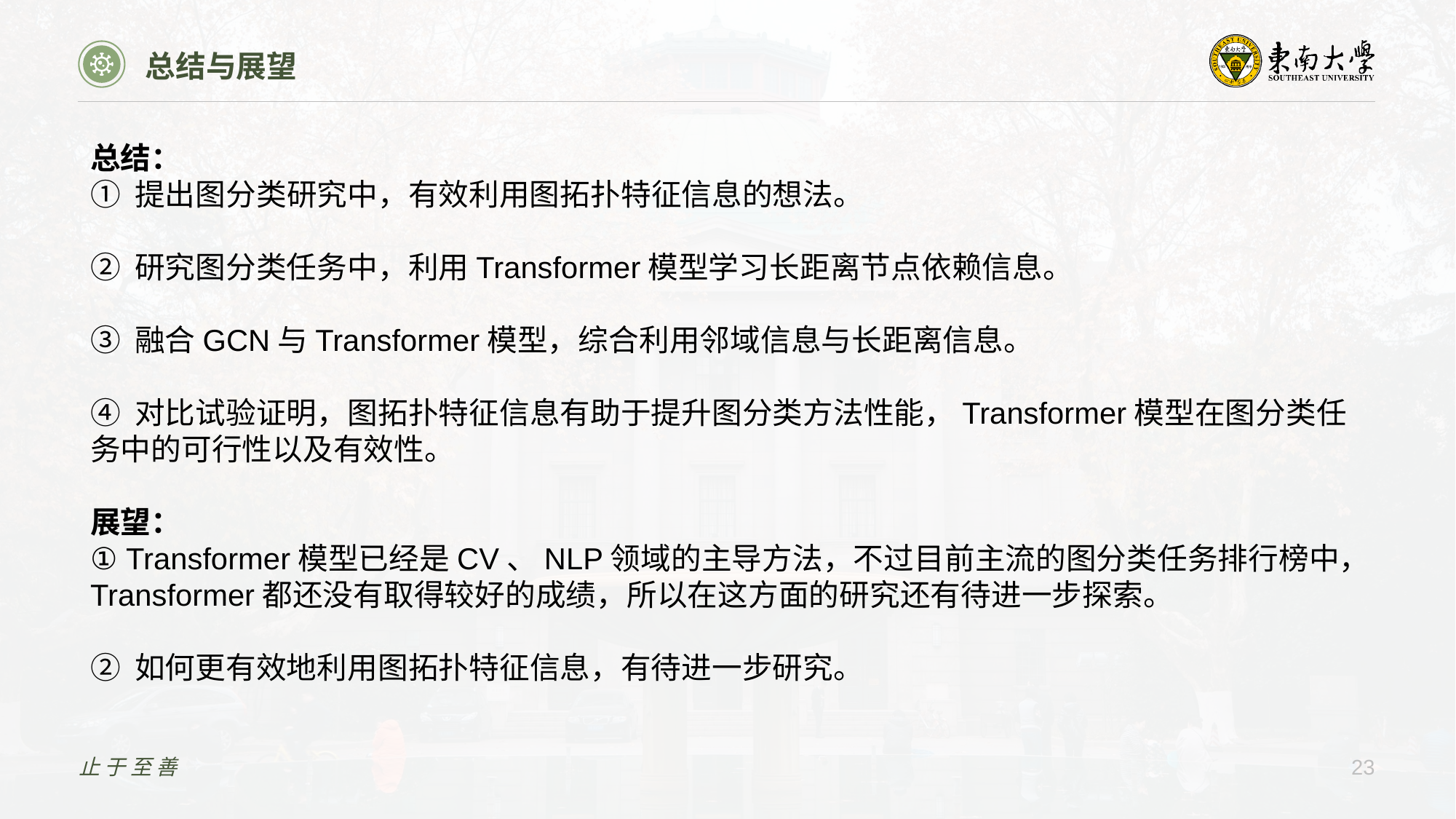

总结与展望
总结：
① 提出图分类研究中，有效利用图拓扑特征信息的想法。

② 研究图分类任务中，利用Transformer模型学习长距离节点依赖信息。

③ 融合GCN与Transformer模型，综合利用邻域信息与长距离信息。

④ 对比试验证明，图拓扑特征信息有助于提升图分类方法性能，Transformer模型在图分类任务中的可行性以及有效性。

展望：
① Transformer模型已经是CV、NLP领域的主导方法，不过目前主流的图分类任务排行榜中，Transformer都还没有取得较好的成绩，所以在这方面的研究还有待进一步探索。

② 如何更有效地利用图拓扑特征信息，有待进一步研究。

止于至善
23